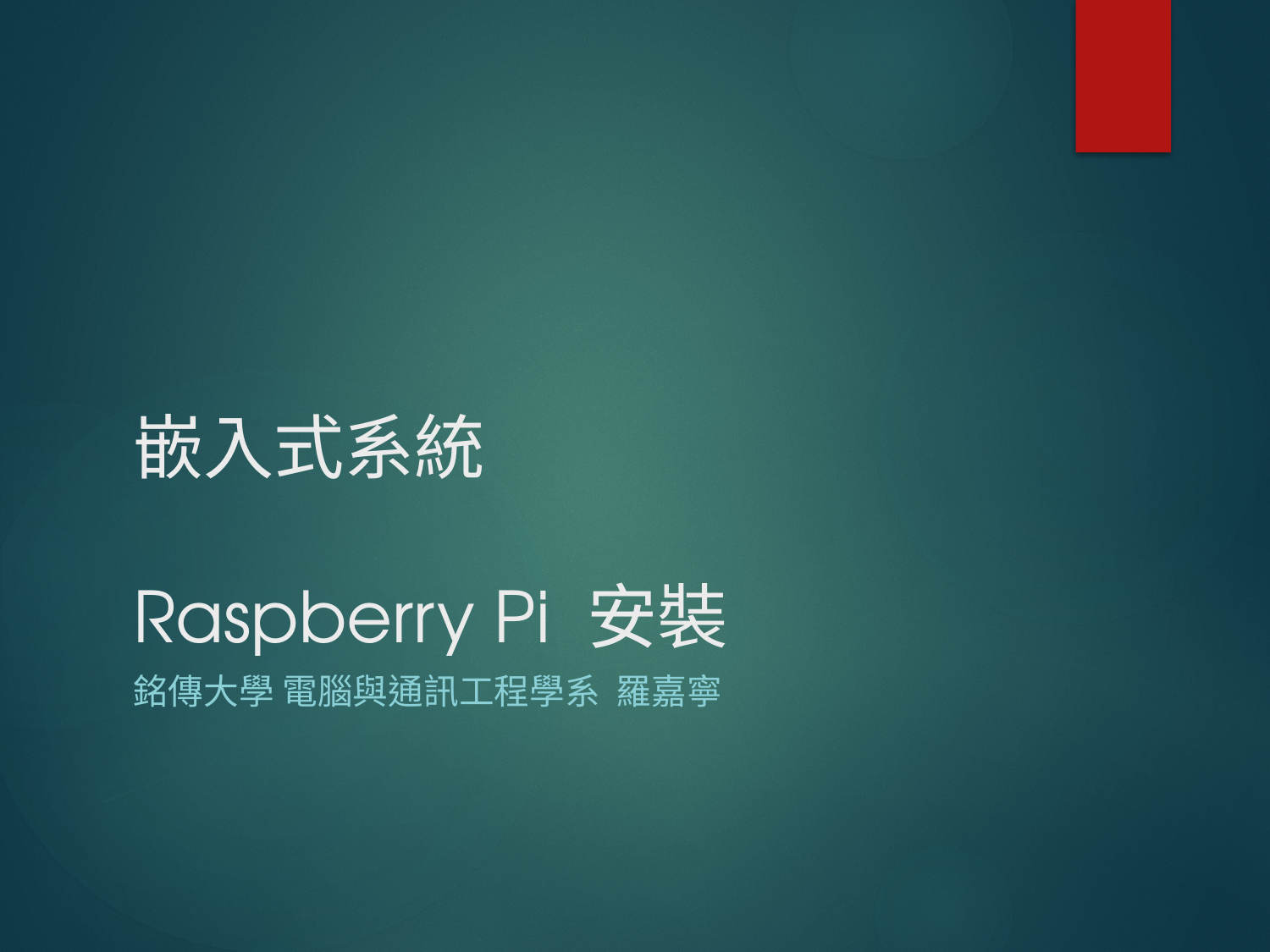

# 嵌入式系統 Raspberry Pi 安裝
銘傳大學 電腦與通訊工程學系  羅嘉寧